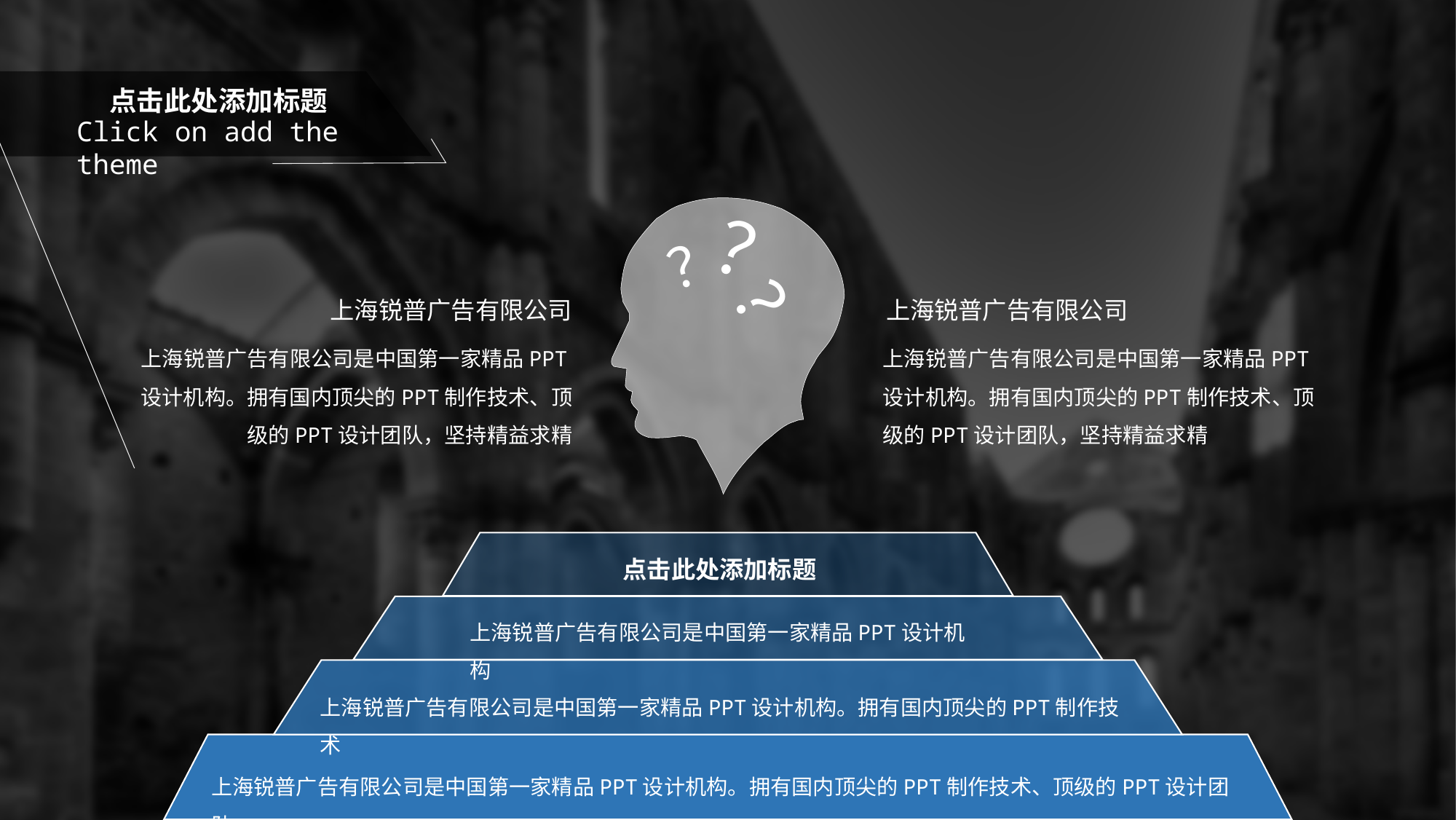

点击此处添加标题
Click on add the theme

？
？
？

上海锐普广告有限公司
上海锐普广告有限公司是中国第一家精品PPT设计机构。拥有国内顶尖的PPT制作技术、顶级的PPT设计团队，坚持精益求精

上海锐普广告有限公司
上海锐普广告有限公司是中国第一家精品PPT设计机构。拥有国内顶尖的PPT制作技术、顶级的PPT设计团队，坚持精益求精

点击此处添加标题

上海锐普广告有限公司是中国第一家精品PPT设计机构

上海锐普广告有限公司是中国第一家精品PPT设计机构。拥有国内顶尖的PPT制作技术

上海锐普广告有限公司是中国第一家精品PPT设计机构。拥有国内顶尖的PPT制作技术、顶级的PPT设计团队